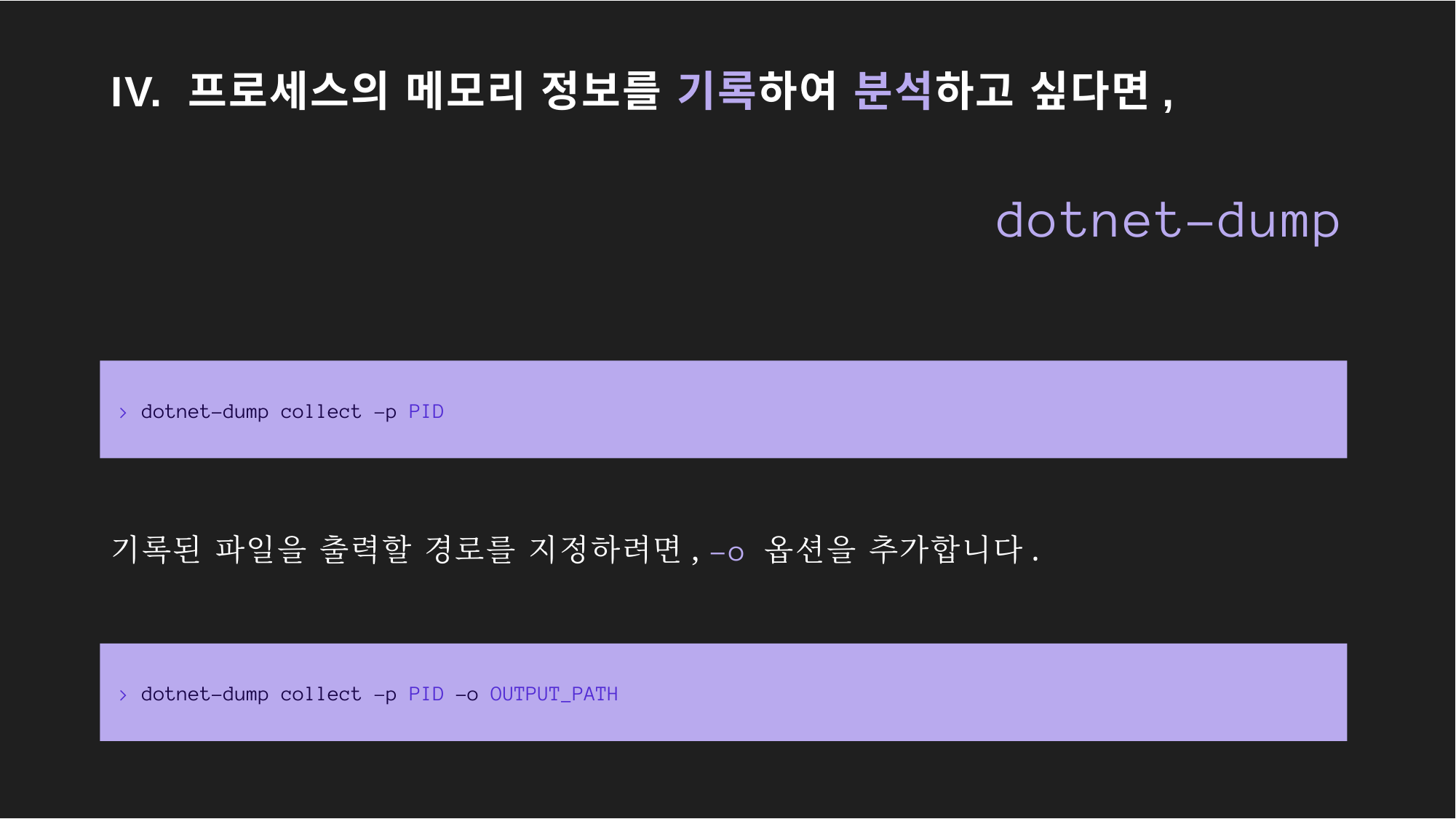

# IV. 프로세스의 메모리 정보를 기록하여 분석하고 싶다면,
dotnet-dump

> dotnet-dump collect –p PID
기록된 파일을 출력할 경로를 지정하려면, -o 옵션을 추가합니다.

> dotnet-dump collect –p PID -o OUTPUT_PATH